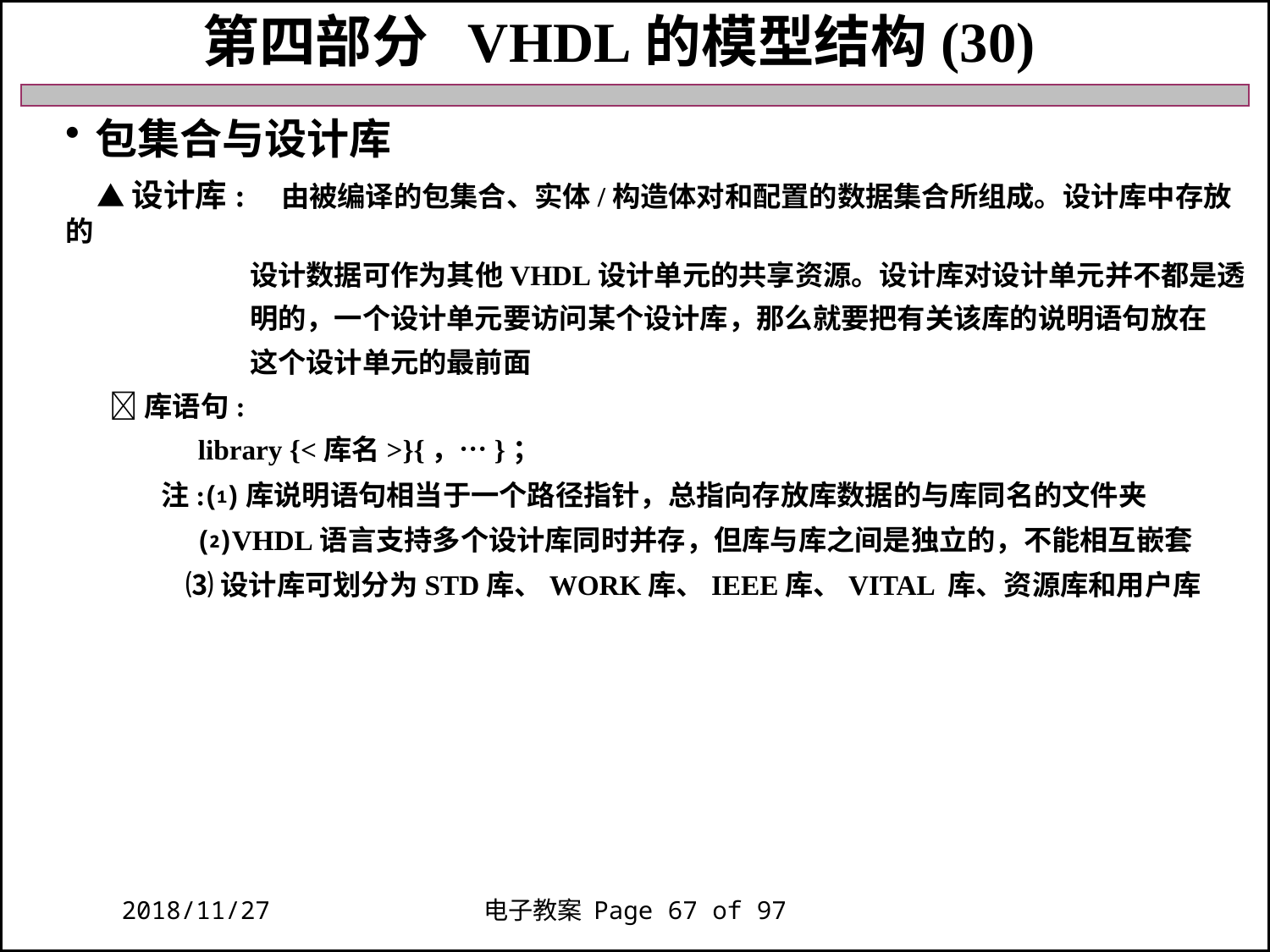

第四部分  VHDL的模型结构(30)

包集合与设计库
     ▲设计库:    由被编译的包集合、实体/构造体对和配置的数据集合所组成。设计库中存放的
                            设计数据可作为其他VHDL设计单元的共享资源。设计库对设计单元并不都是透
                            明的，一个设计单元要访问某个设计库，那么就要把有关该库的说明语句放在
                            这个设计单元的最前面
       •库语句:
                   library {<库名>}{，…}；
              注:⑴库说明语句相当于一个路径指针，总指向存放库数据的与库同名的文件夹
                   ⑵VHDL语言支持多个设计库同时并存，但库与库之间是独立的，不能相互嵌套
                   ⑶设计库可划分为STD库、WORK库、IEEE库、VITAL 库、资源库和用户库

2018/11/27
电子教案 Page 67 of 97